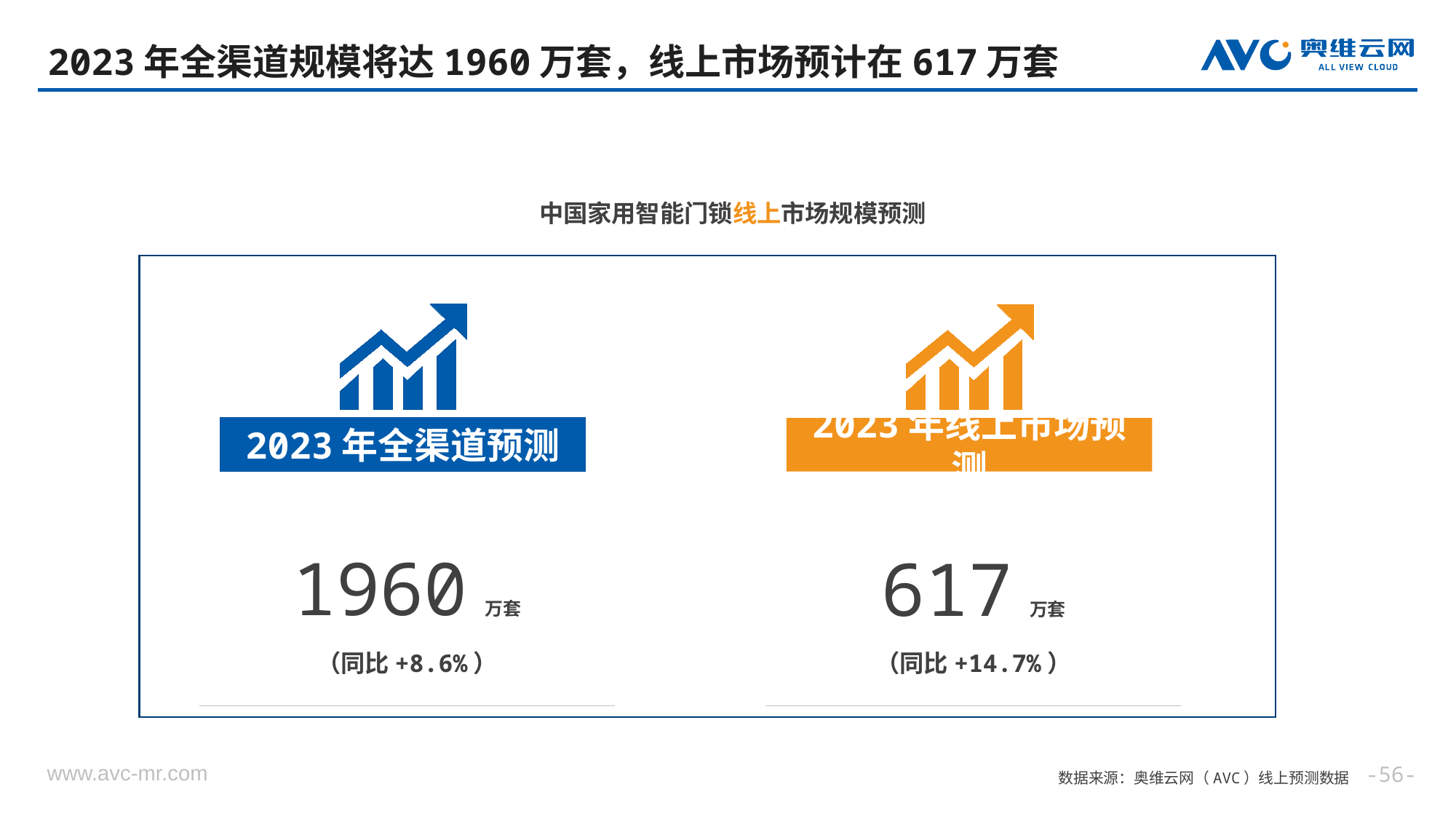

# 2023年全渠道规模将达1960万套，线上市场预计在617万套
中国家用智能门锁线上市场规模预测

2023年全渠道预测
2023年线上市场预测
1960万套
（同比+8.6%）
617万套
（同比+14.7%）
-56-
数据来源：奥维云网（AVC）线上预测数据